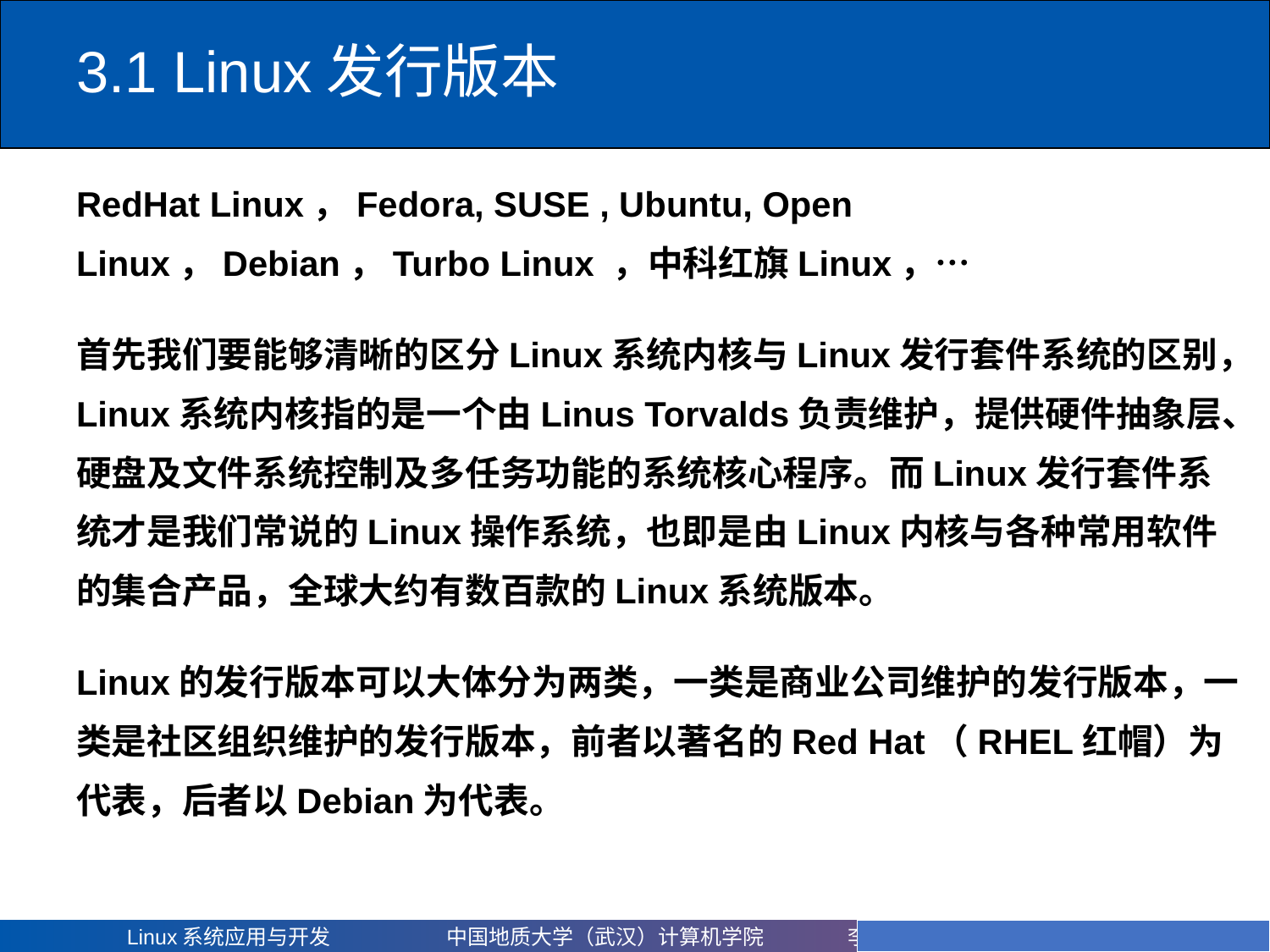

# 3.1 Linux发行版本
RedHat Linux，Fedora, SUSE , Ubuntu, Open Linux，Debian，Turbo Linux ，中科红旗Linux，…
首先我们要能够清晰的区分Linux系统内核与Linux发行套件系统的区别，Linux系统内核指的是一个由Linus Torvalds负责维护，提供硬件抽象层、硬盘及文件系统控制及多任务功能的系统核心程序。而Linux发行套件系统才是我们常说的Linux操作系统，也即是由Linux内核与各种常用软件的集合产品，全球大约有数百款的Linux系统版本。
Linux的发行版本可以大体分为两类，一类是商业公司维护的发行版本，一类是社区组织维护的发行版本，前者以著名的Red Hat（RHEL红帽）为代表，后者以Debian为代表。